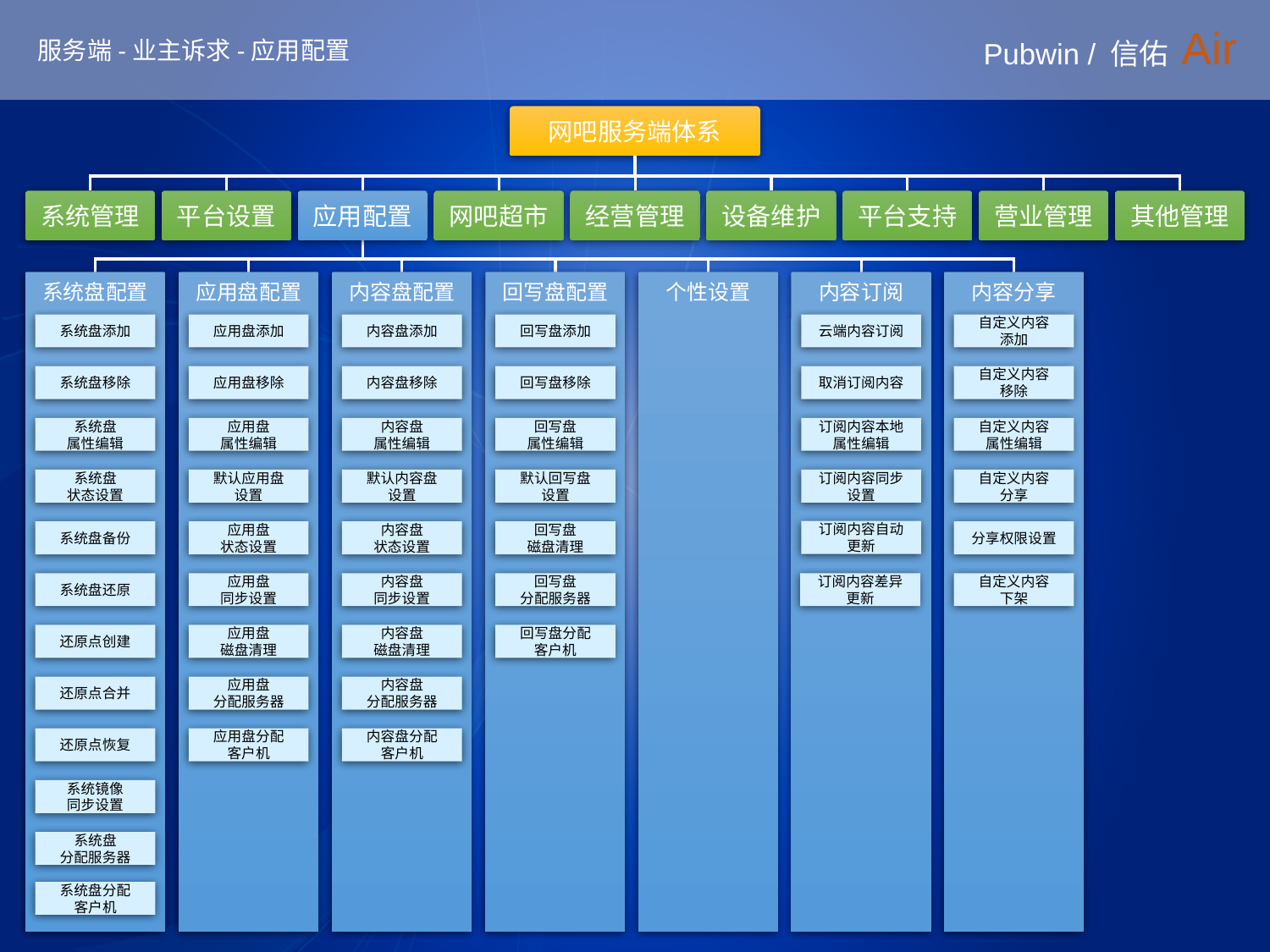

# Pubwin / 信佑 Air
服务端-业主诉求-应用配置
网吧服务端体系
系统管理
平台设置
应用配置
网吧超市
经营管理
设备维护
平台支持
营业管理
其他管理
系统盘配置
应用盘配置
内容盘配置
回写盘配置
个性设置
内容订阅
内容分享
系统盘添加
应用盘添加
内容盘添加
回写盘添加
云端内容订阅
自定义内容
添加
系统盘移除
应用盘移除
内容盘移除
回写盘移除
取消订阅内容
自定义内容
移除
系统盘
属性编辑
应用盘
属性编辑
内容盘
属性编辑
回写盘
属性编辑
订阅内容本地属性编辑
自定义内容
属性编辑
系统盘
状态设置
默认应用盘
设置
默认内容盘
设置
默认回写盘
设置
订阅内容同步设置
自定义内容
分享
订阅内容自动更新
系统盘备份
应用盘
状态设置
内容盘
状态设置
回写盘
磁盘清理
分享权限设置
系统盘还原
应用盘
同步设置
内容盘
同步设置
回写盘
分配服务器
订阅内容差异更新
自定义内容
下架
还原点创建
应用盘
磁盘清理
内容盘
磁盘清理
回写盘分配
客户机
还原点合并
应用盘
分配服务器
内容盘
分配服务器
还原点恢复
应用盘分配
客户机
内容盘分配
客户机
系统镜像
同步设置
系统盘
分配服务器
系统盘分配
客户机